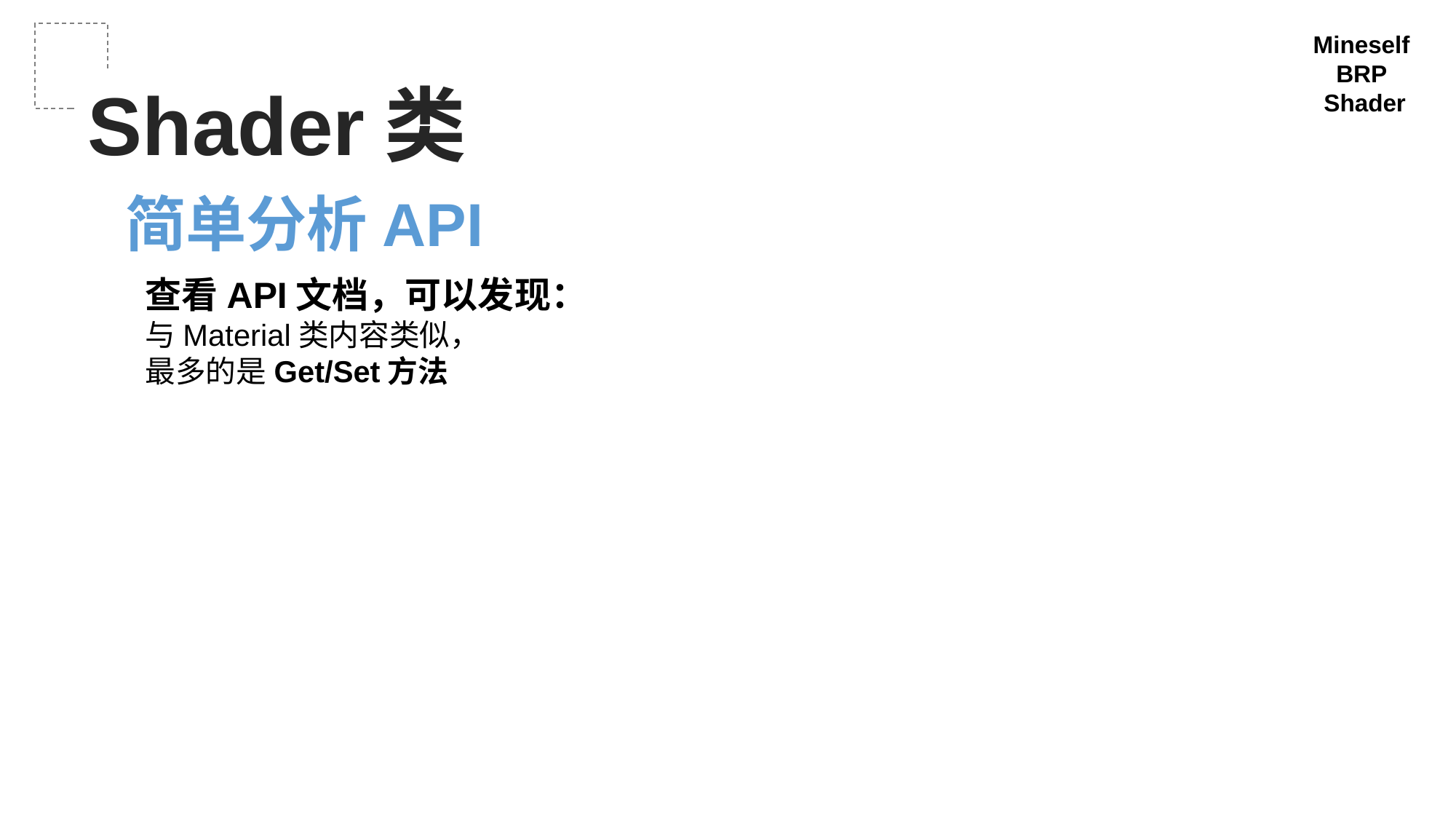

Mineself
BRP
Shader

Shader类
简单分析API
查看API文档，可以发现：
与Material类内容类似，
最多的是Get/Set方法